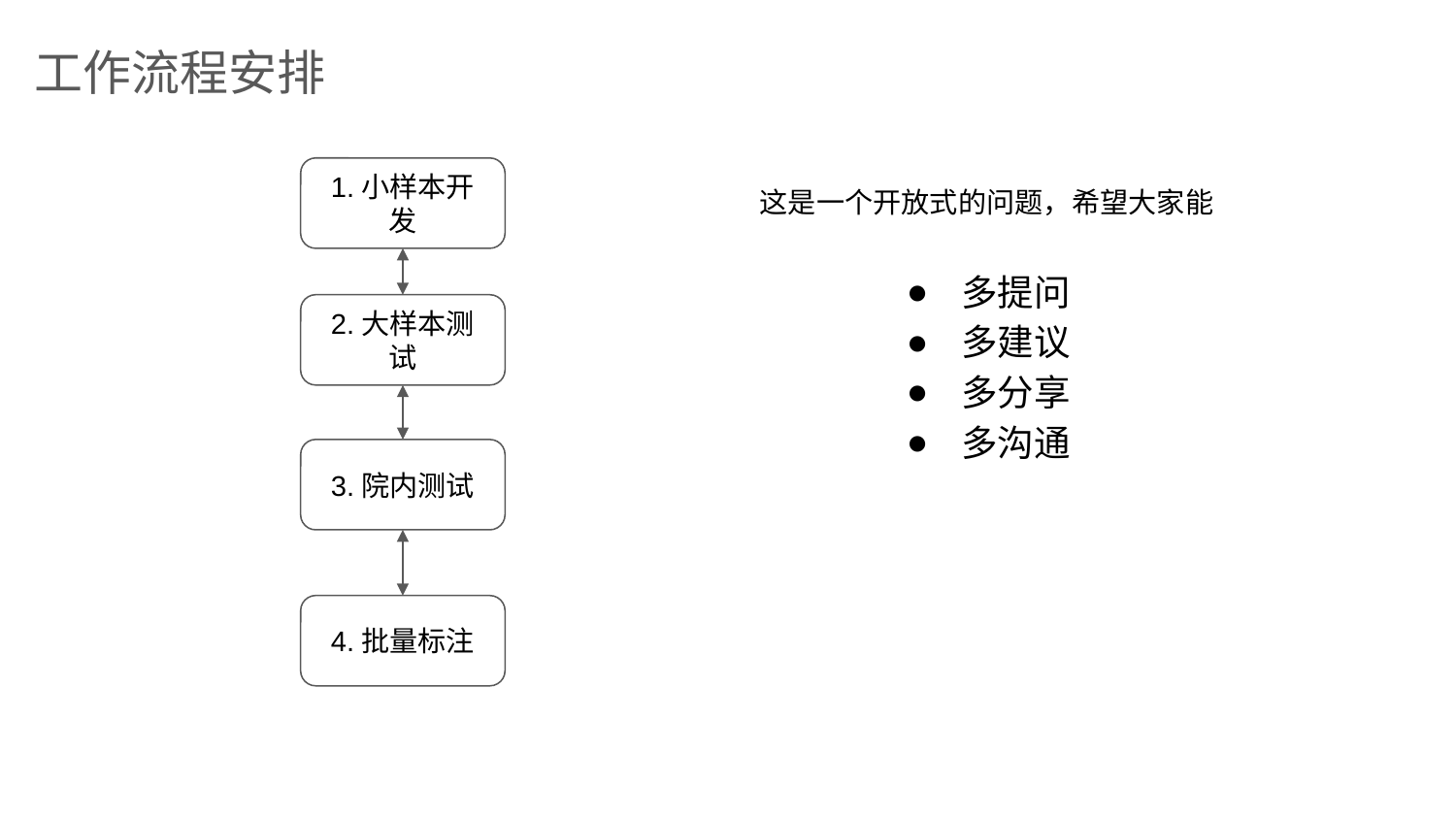

工作流程安排

1.小样本开发
这是一个开放式的问题，希望大家能
多提问
多建议
多分享
多沟通

2.大样本测试
3.院内测试
4.批量标注